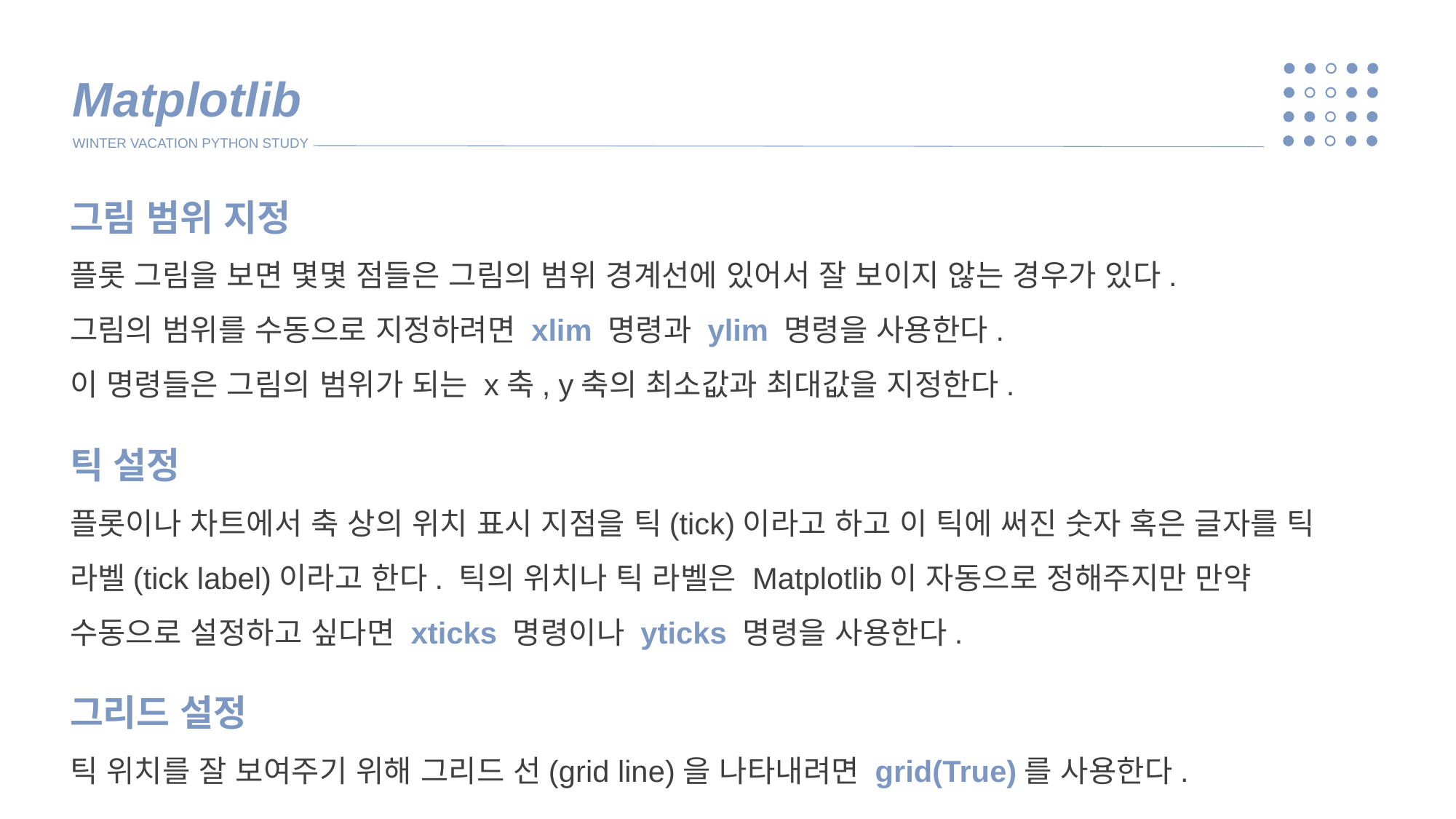

Matplotlib
WINTER VACATION PYTHON STUDY

그림 범위 지정
플롯 그림을 보면 몇몇 점들은 그림의 범위 경계선에 있어서 잘 보이지 않는 경우가 있다.
그림의 범위를 수동으로 지정하려면 xlim 명령과 ylim 명령을 사용한다.
이 명령들은 그림의 범위가 되는 x축, y축의 최소값과 최대값을 지정한다.
틱 설정
플롯이나 차트에서 축 상의 위치 표시 지점을 틱(tick)이라고 하고 이 틱에 써진 숫자 혹은 글자를 틱 라벨(tick label)이라고 한다. 틱의 위치나 틱 라벨은 Matplotlib이 자동으로 정해주지만 만약 수동으로 설정하고 싶다면 xticks 명령이나 yticks 명령을 사용한다.
그리드 설정
틱 위치를 잘 보여주기 위해 그리드 선(grid line)을 나타내려면 grid(True)를 사용한다.